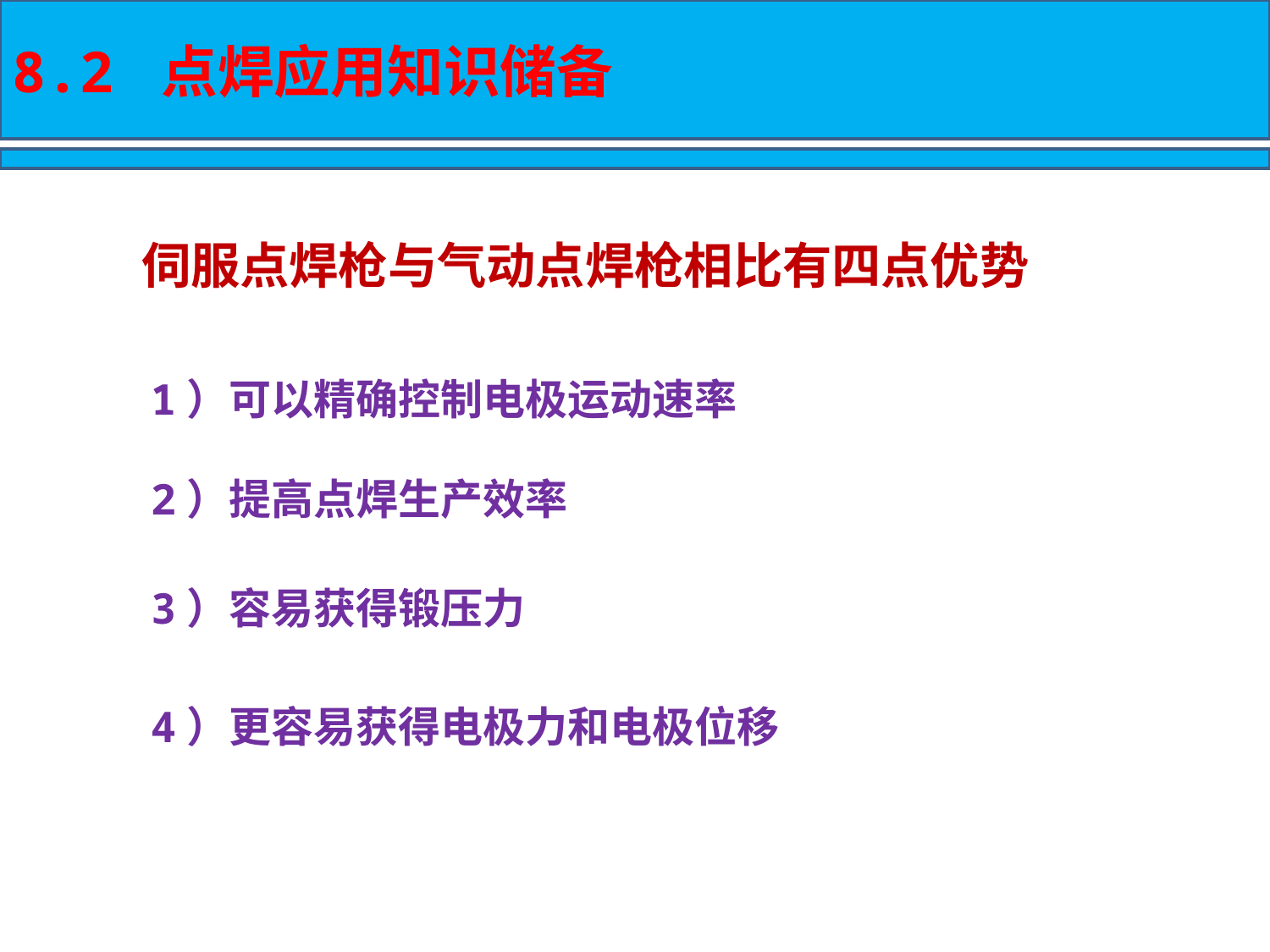

8.2 点焊应用知识储备

伺服点焊枪与气动点焊枪相比有四点优势
1）可以精确控制电极运动速率
2）提高点焊生产效率
3）容易获得锻压力
4）更容易获得电极力和电极位移